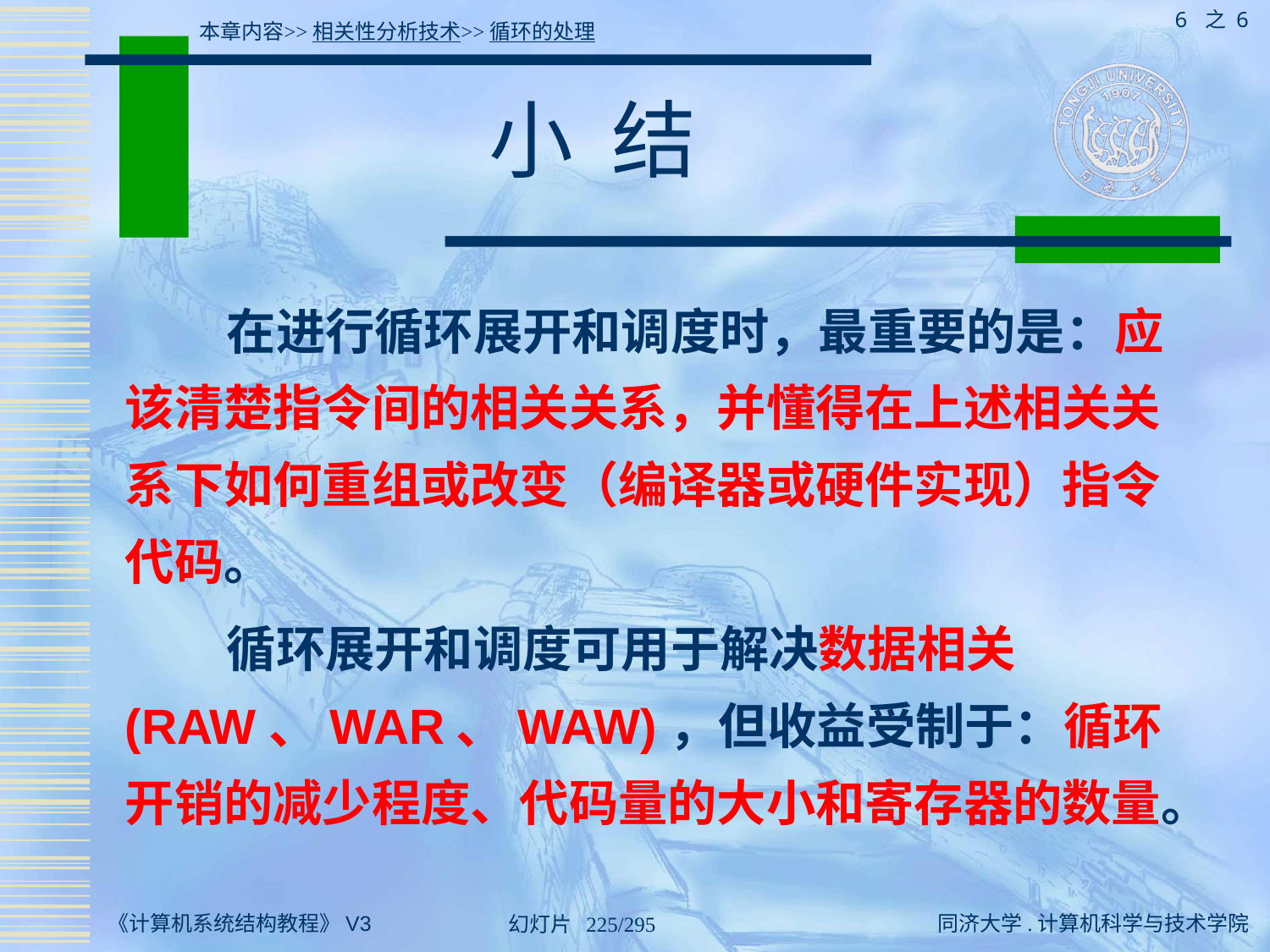

6 之 6
本章内容>>相关性分析技术>>循环的处理
# 小  结
        在进行循环展开和调度时，最重要的是：应该清楚指令间的相关关系，并懂得在上述相关关系下如何重组或改变（编译器或硬件实现）指令代码。
        循环展开和调度可用于解决数据相关(RAW、WAR、WAW)，但收益受制于：循环开销的减少程度、代码量的大小和寄存器的数量。